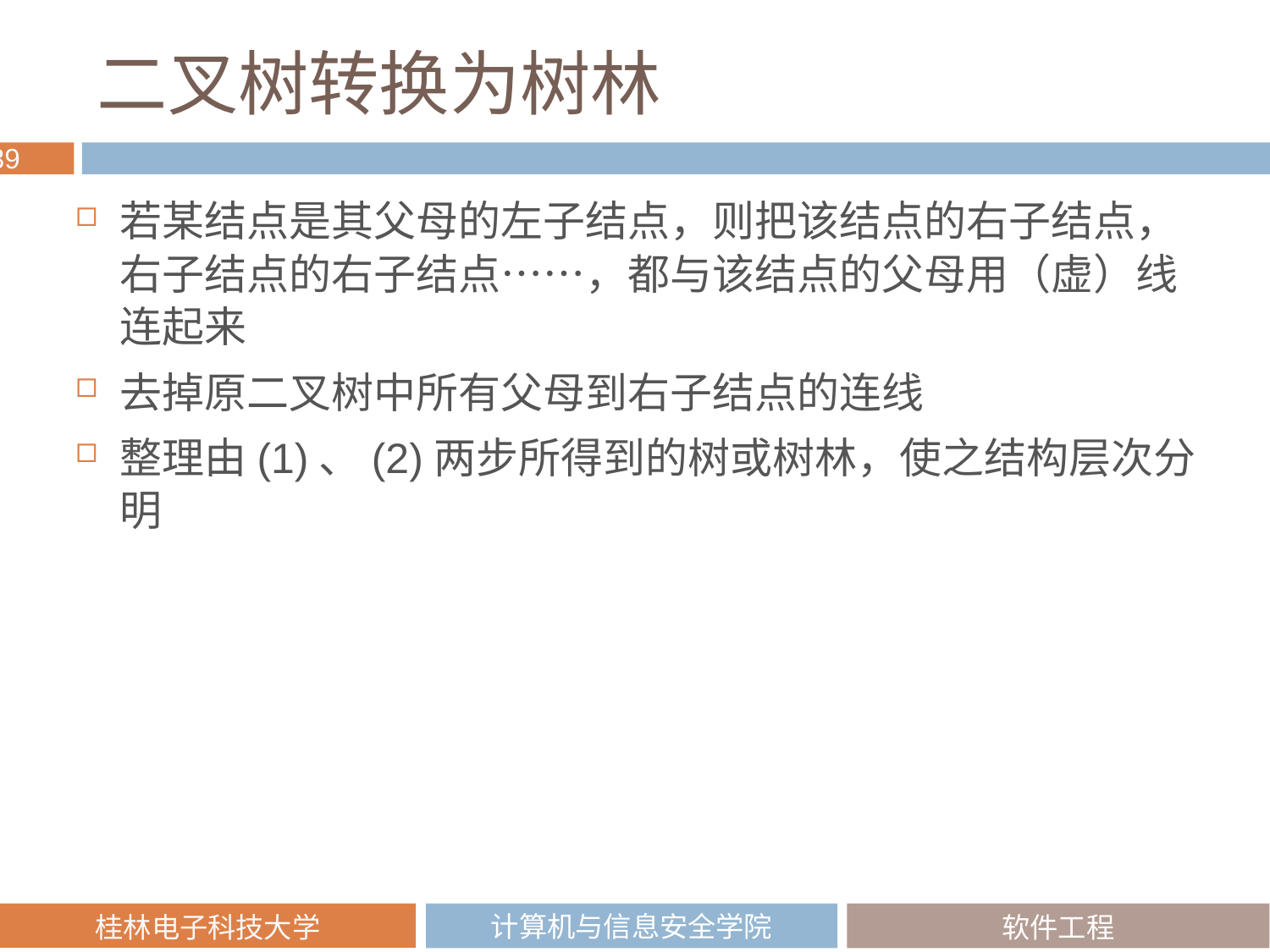

# 二叉树转换为树林
若某结点是其父母的左子结点，则把该结点的右子结点，右子结点的右子结点……，都与该结点的父母用（虚）线连起来
去掉原二叉树中所有父母到右子结点的连线
整理由(1)、(2)两步所得到的树或树林，使之结构层次分明